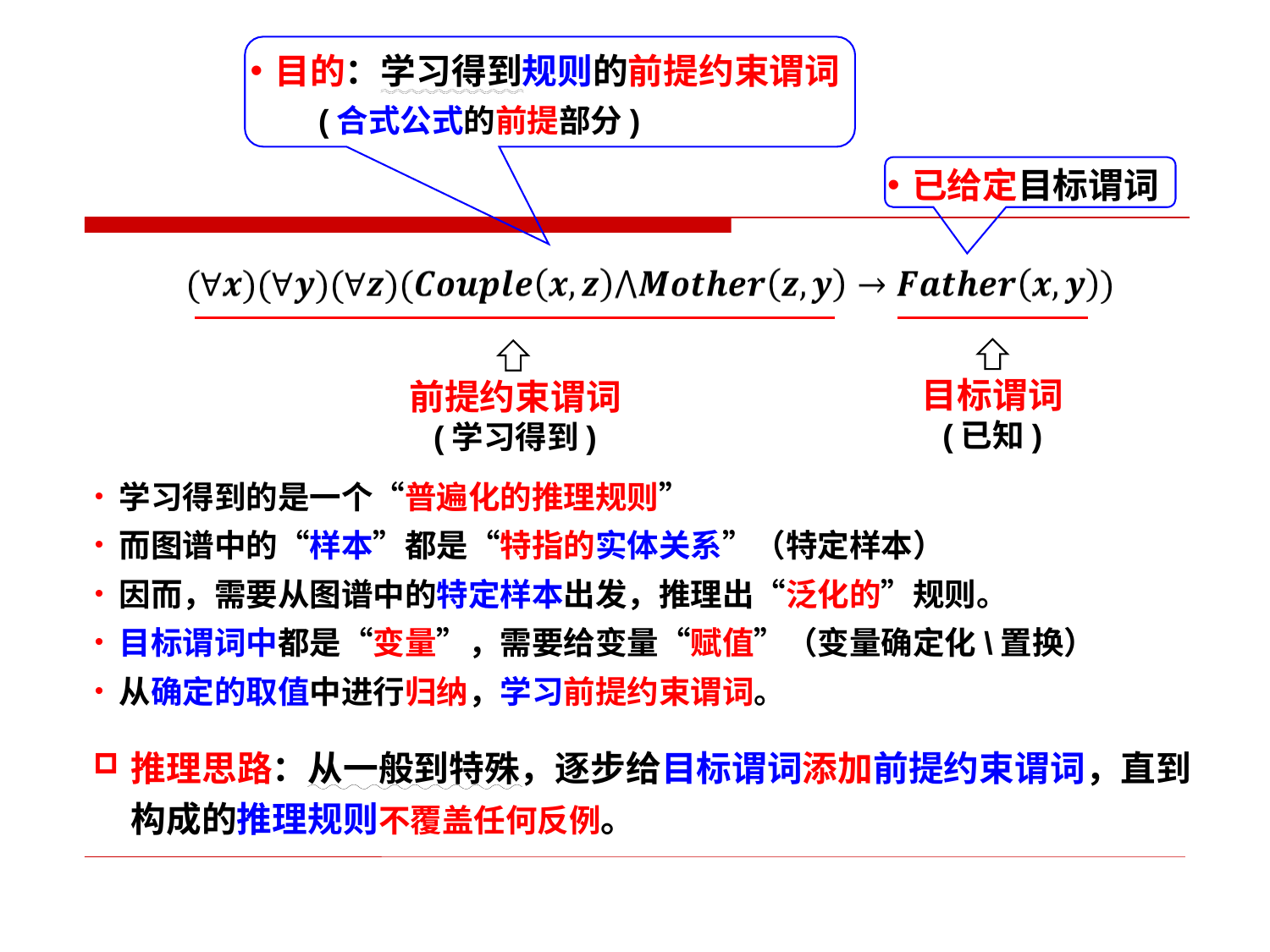

目的：学习得到规则的前提约束谓词
       (合式公式的前提部分)
已给定目标谓词

前提约束谓词
(学习得到)

目标谓词
(已知)
学习得到的是一个“普遍化的推理规则”
而图谱中的“样本”都是“特指的实体关系”（特定样本）
因而，需要从图谱中的特定样本出发，推理出“泛化的”规则。
目标谓词中都是“变量”，需要给变量“赋值”（变量确定化\置换）
从确定的取值中进行归纳，学习前提约束谓词。
推理思路：从一般到特殊，逐步给目标谓词添加前提约束谓词，直到构成的推理规则不覆盖任何反例。